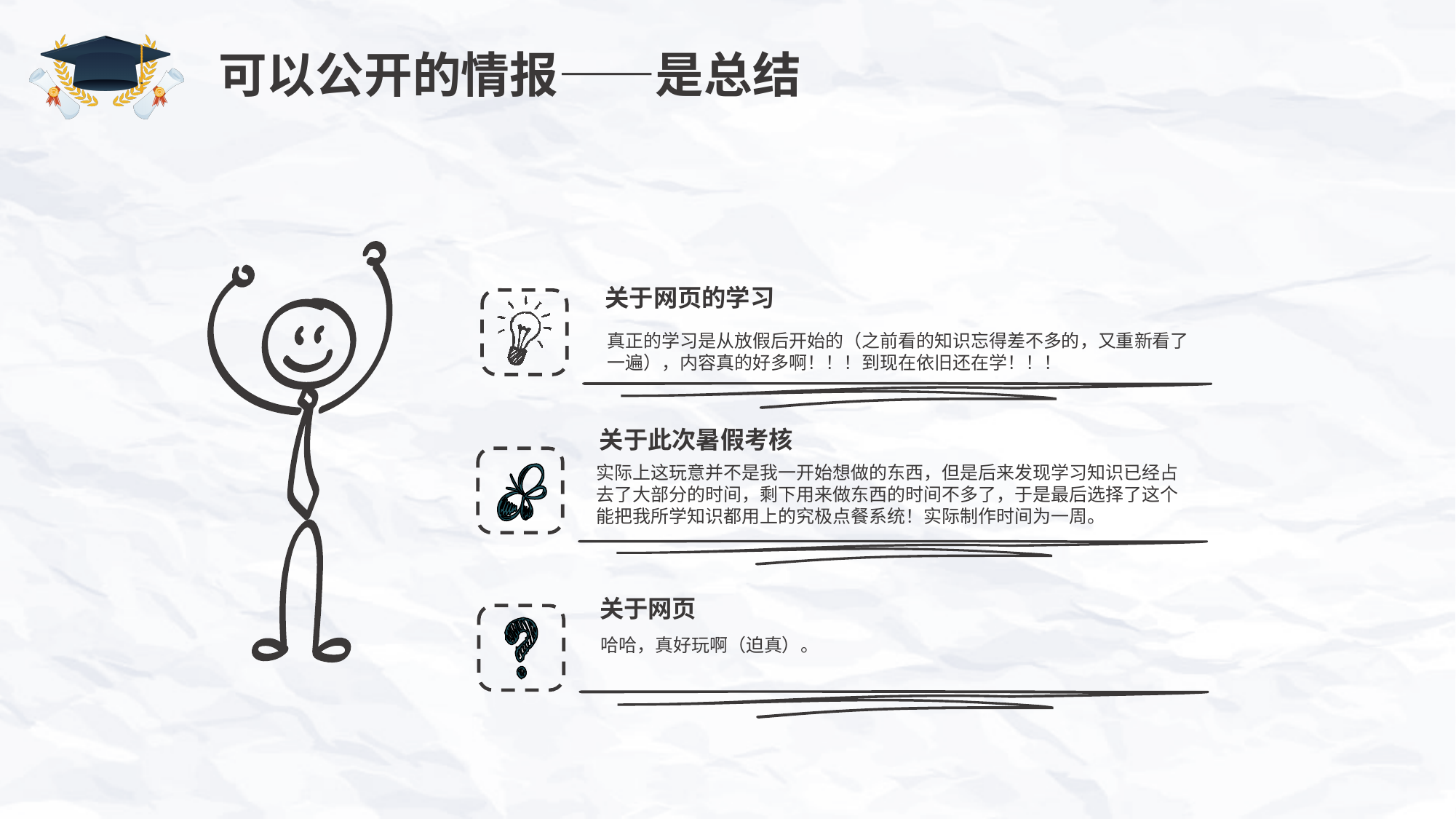

# 可以公开的情报——是总结

关于网页的学习

真正的学习是从放假后开始的（之前看的知识忘得差不多的，又重新看了一遍），内容真的好多啊！！！到现在依旧还在学！！！

关于此次暑假考核

实际上这玩意并不是我一开始想做的东西，但是后来发现学习知识已经占去了大部分的时间，剩下用来做东西的时间不多了，于是最后选择了这个能把我所学知识都用上的究极点餐系统！实际制作时间为一周。

关于网页

哈哈，真好玩啊（迫真）。